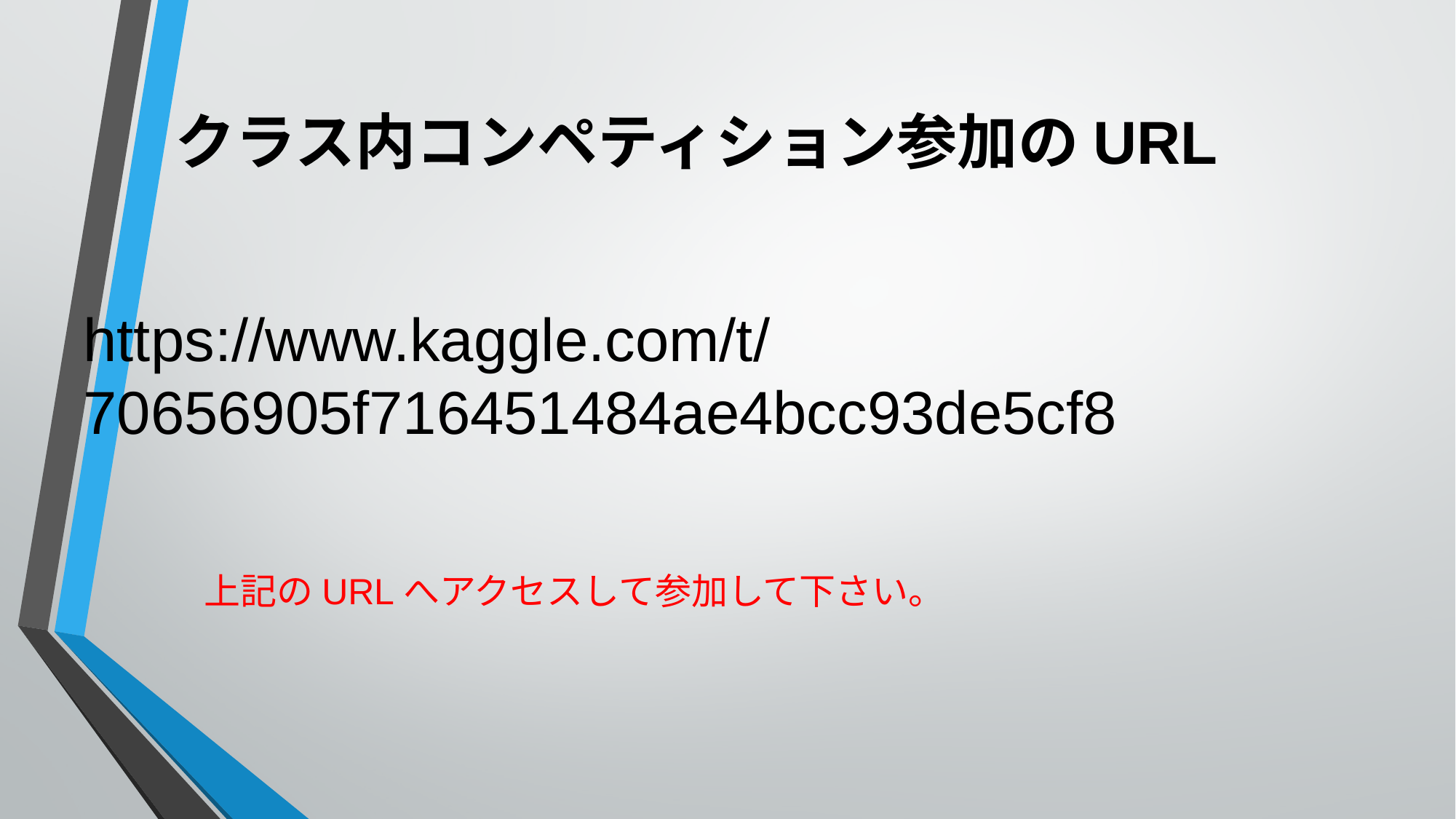

# クラス内コンペティション参加のURL

https://www.kaggle.com/t/70656905f716451484ae4bcc93de5cf8
上記のURLへアクセスして参加して下さい。